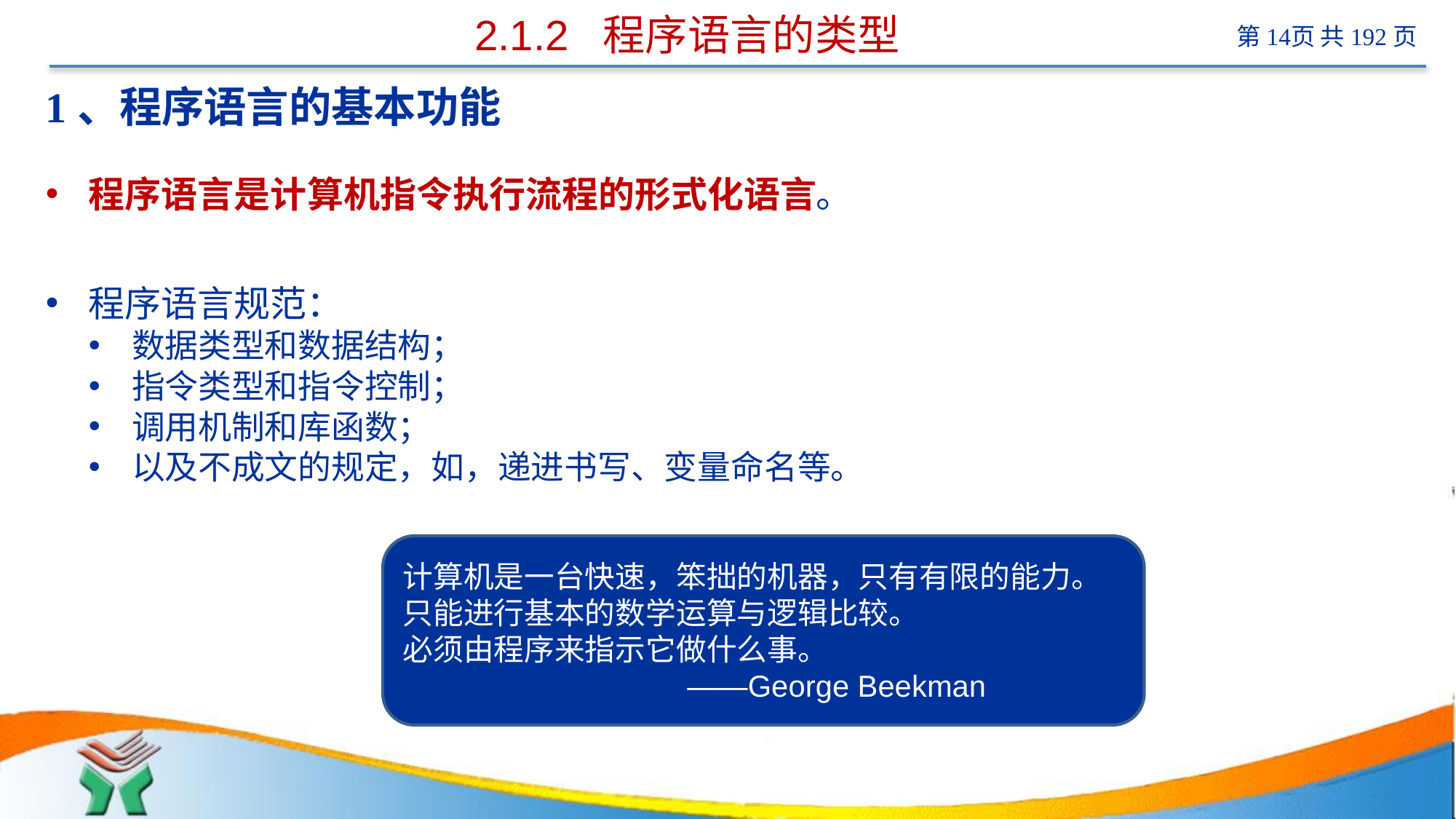

# 2.1.2  程序语言的类型
1、程序语言的基本功能

程序语言是计算机指令执行流程的形式化语言。

程序语言规范：
数据类型和数据结构；
指令类型和指令控制；
调用机制和库函数；
以及不成文的规定，如，递进书写、变量命名等。
计算机是一台快速，笨拙的机器，只有有限的能力。
只能进行基本的数学运算与逻辑比较。
必须由程序来指示它做什么事。
                                  ——George Beekman